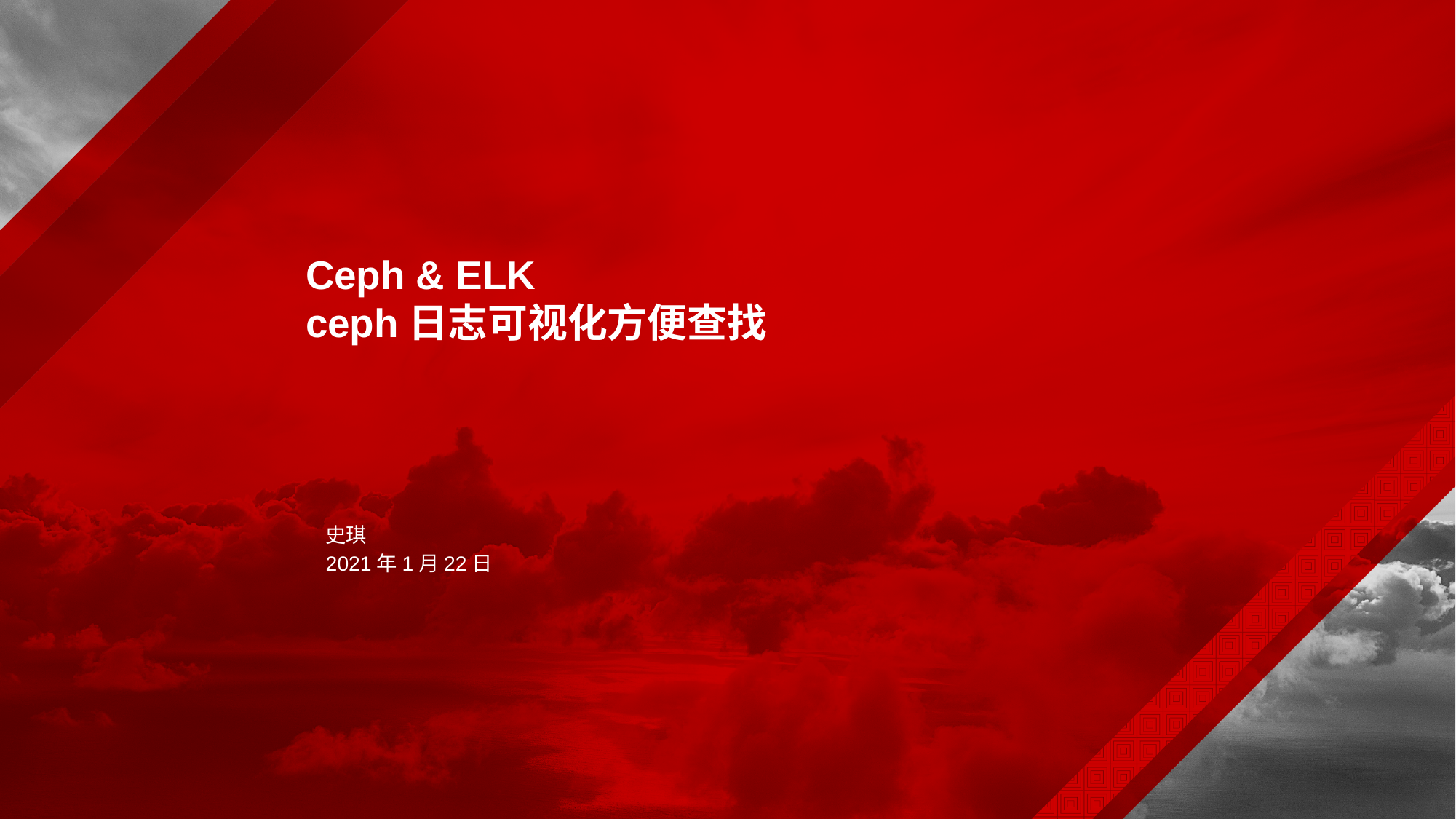

# Ceph & ELK ceph日志可视化方便查找
史琪
2021年1月22日